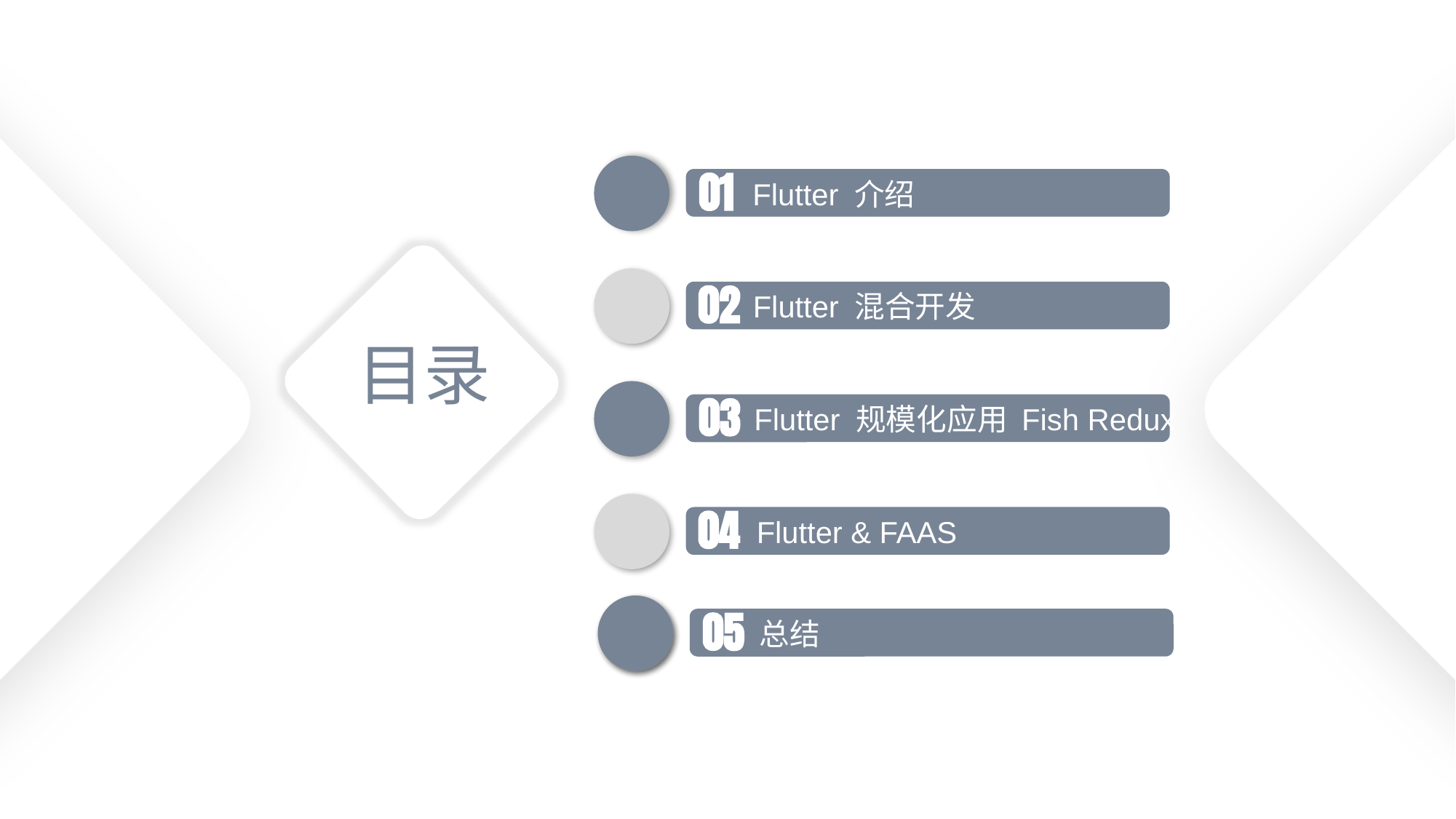

01

Flutter 介绍

02

Flutter 混合开发

目录

03

Flutter 规模化应用 Fish Redux

04

Flutter & FAAS

05

总结